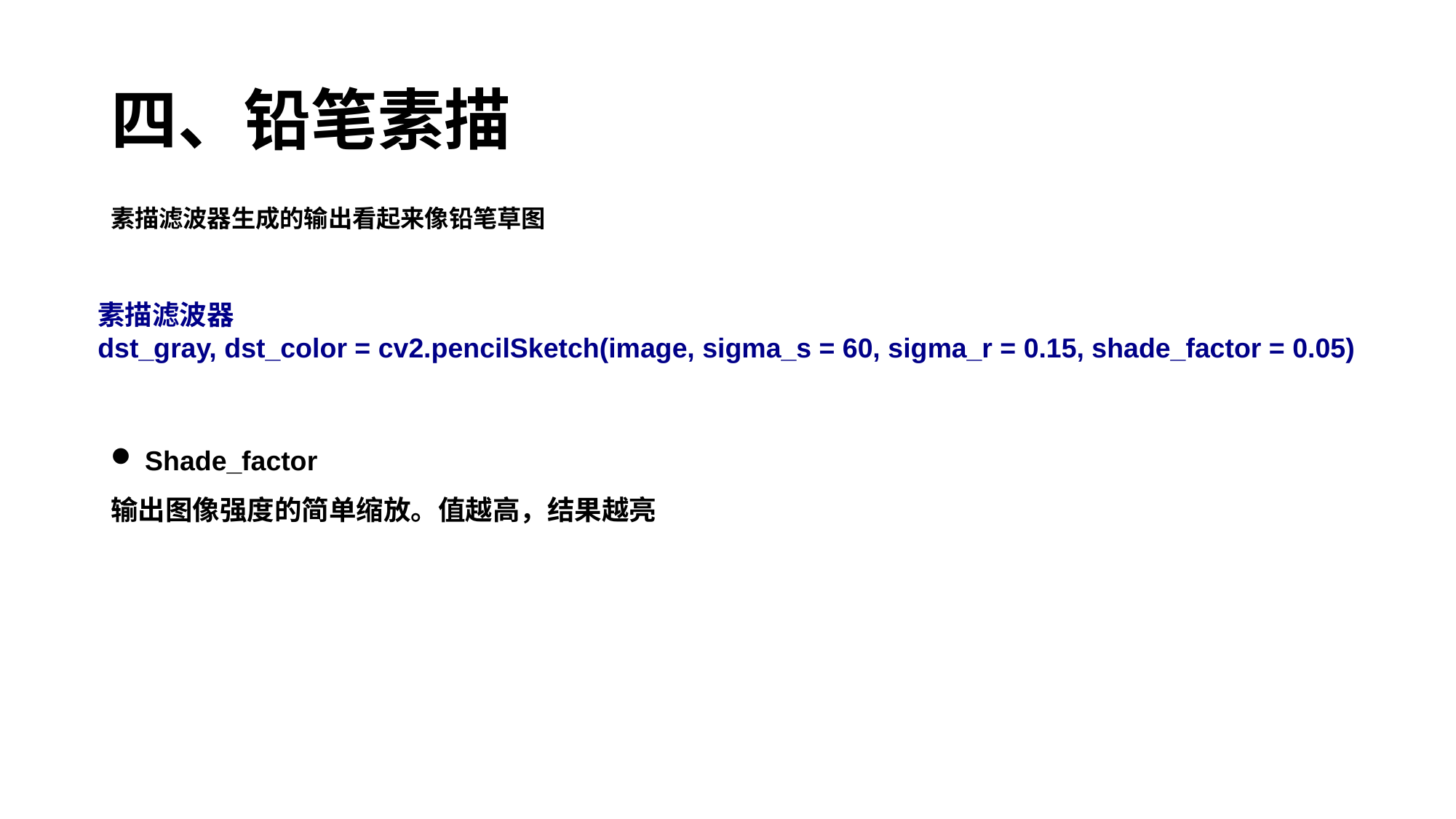

# 四、铅笔素描
素描滤波器生成的输出看起来像铅笔草图
素描滤波器
dst_gray, dst_color = cv2.pencilSketch(image, sigma_s = 60, sigma_r = 0.15, shade_factor = 0.05)
Shade_factor
输出图像强度的简单缩放。值越高，结果越亮